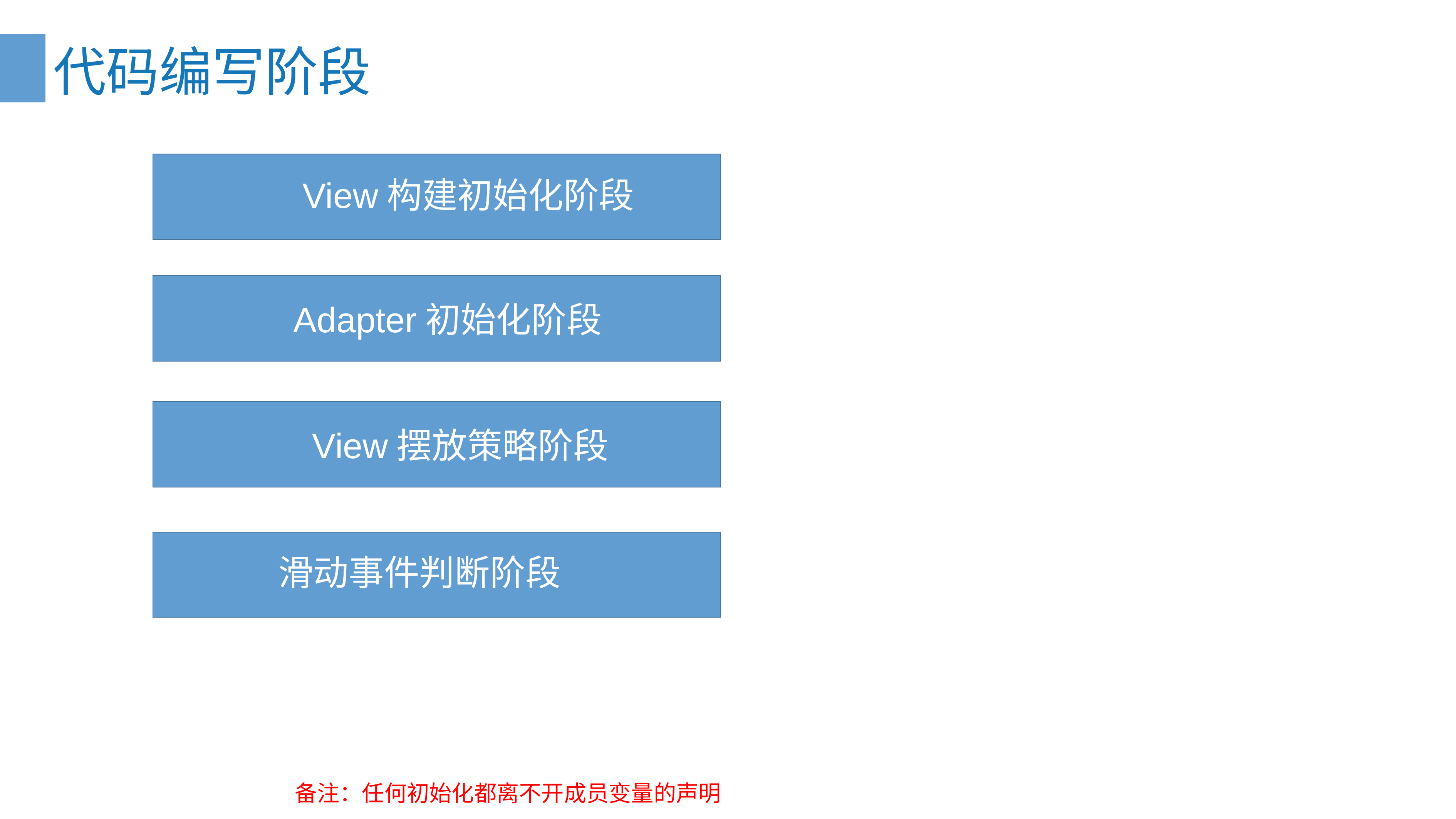

代码编写阶段

                  View构建初始化阶段

                  Adapter初始化阶段

                   View摆放策略阶段

                 滑动事件判断阶段
备注：任何初始化都离不开成员变量的声明